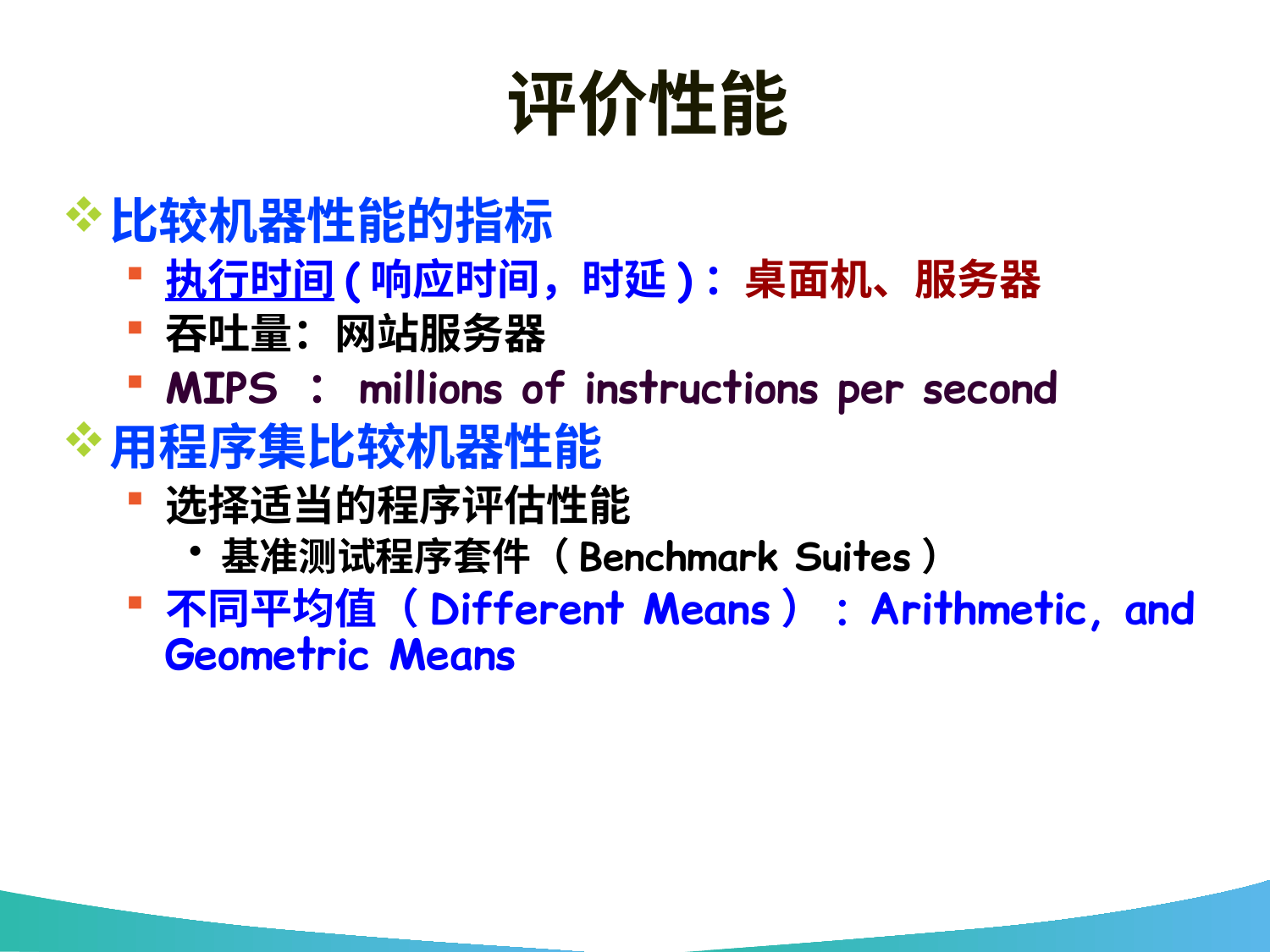

# 评价性能
比较机器性能的指标
执行时间(响应时间，时延)：桌面机、服务器
吞吐量：网站服务器
MIPS ：millions of instructions per second
用程序集比较机器性能
选择适当的程序评估性能
基准测试程序套件（Benchmark Suites）
不同平均值（Different Means）: Arithmetic, and Geometric Means